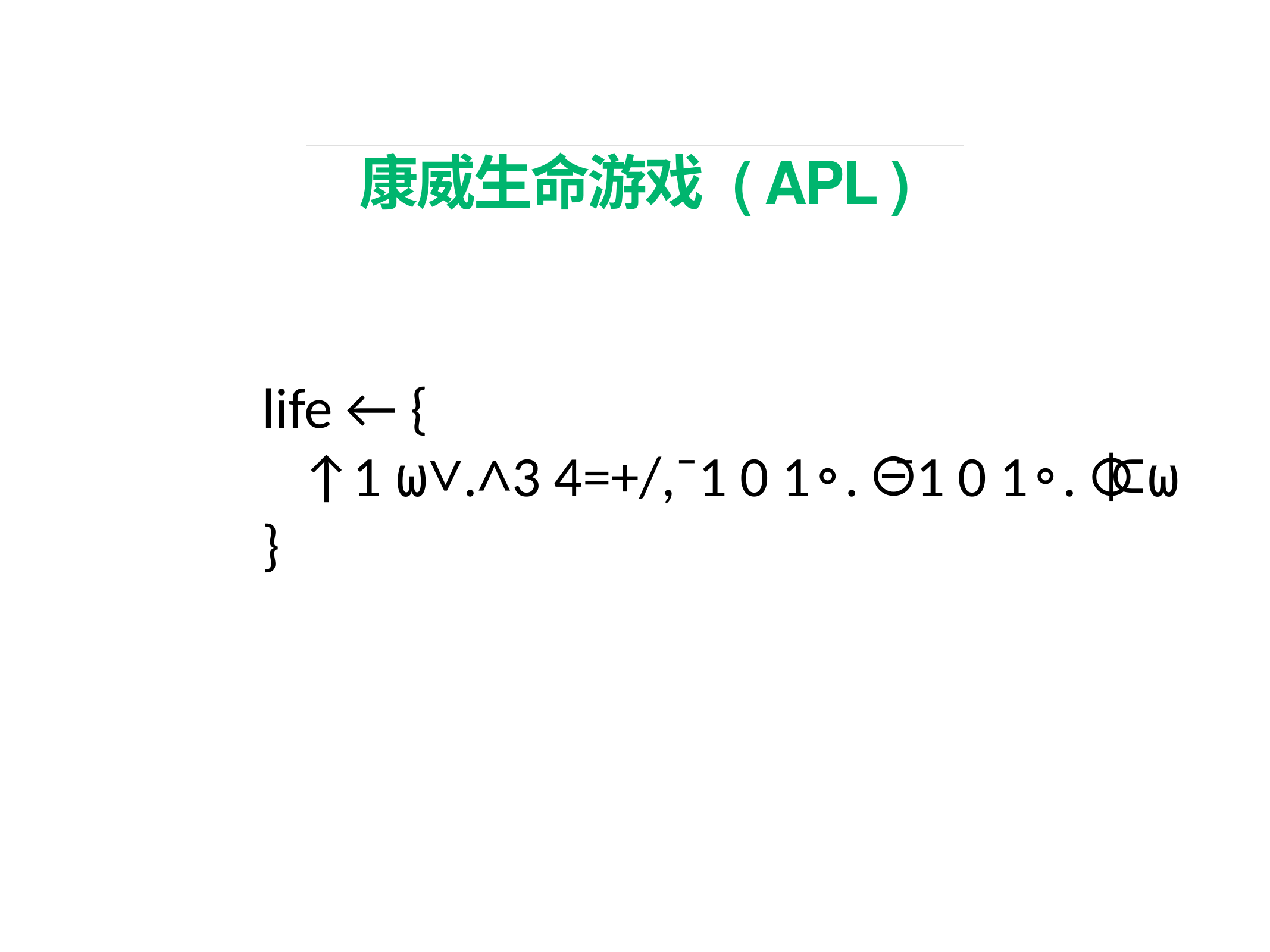

# 康威生命游戏 ( APL )
life ← {
   ↑1 ⍵∨.∧3 4=+/,¯1 0 1∘.⊖¯1 0 1∘.⌽⊂⍵
}
53